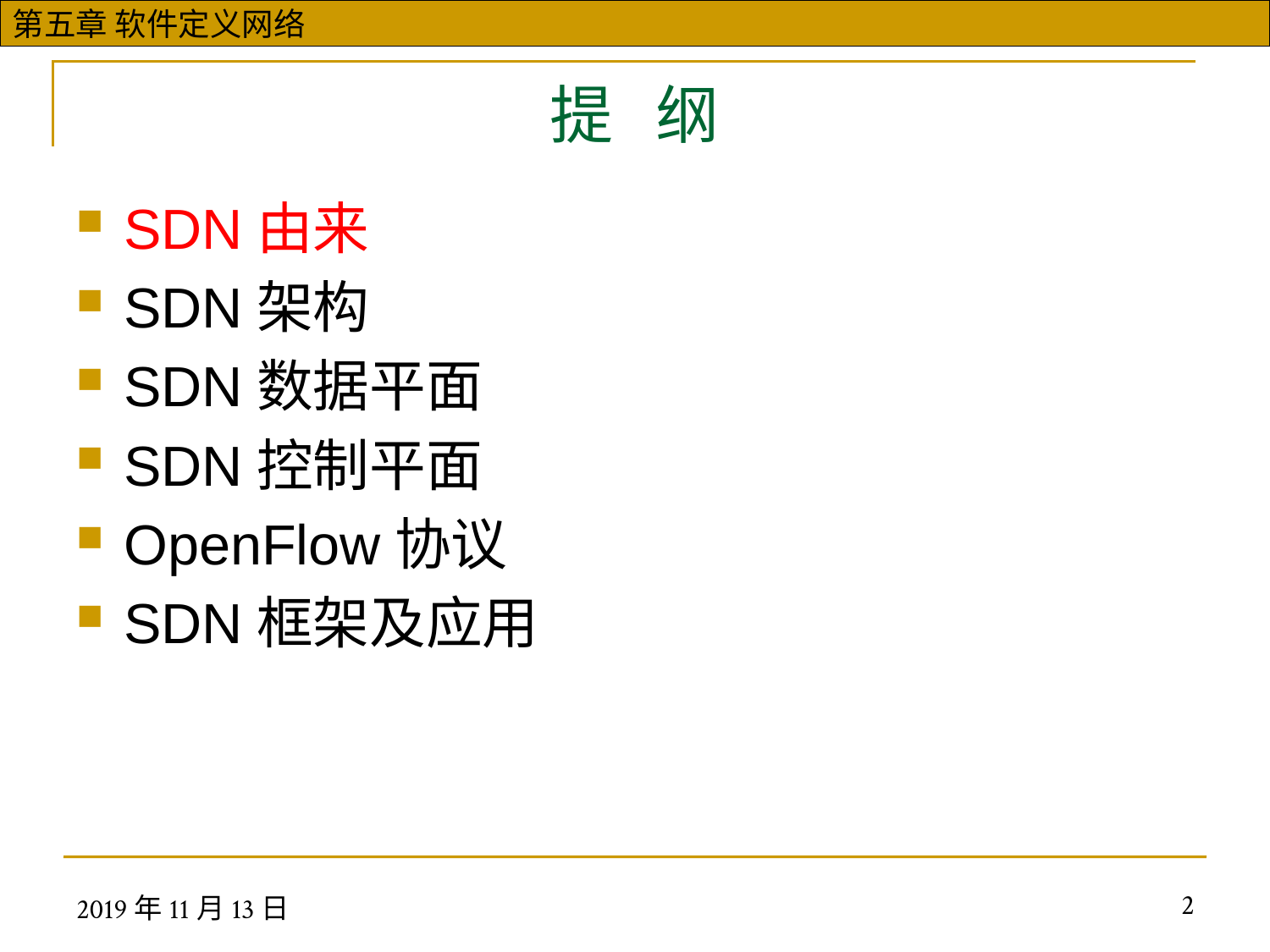

# 提   纲
SDN由来
SDN架构
SDN数据平面
SDN控制平面
OpenFlow协议
SDN框架及应用
2
2019年11月13日